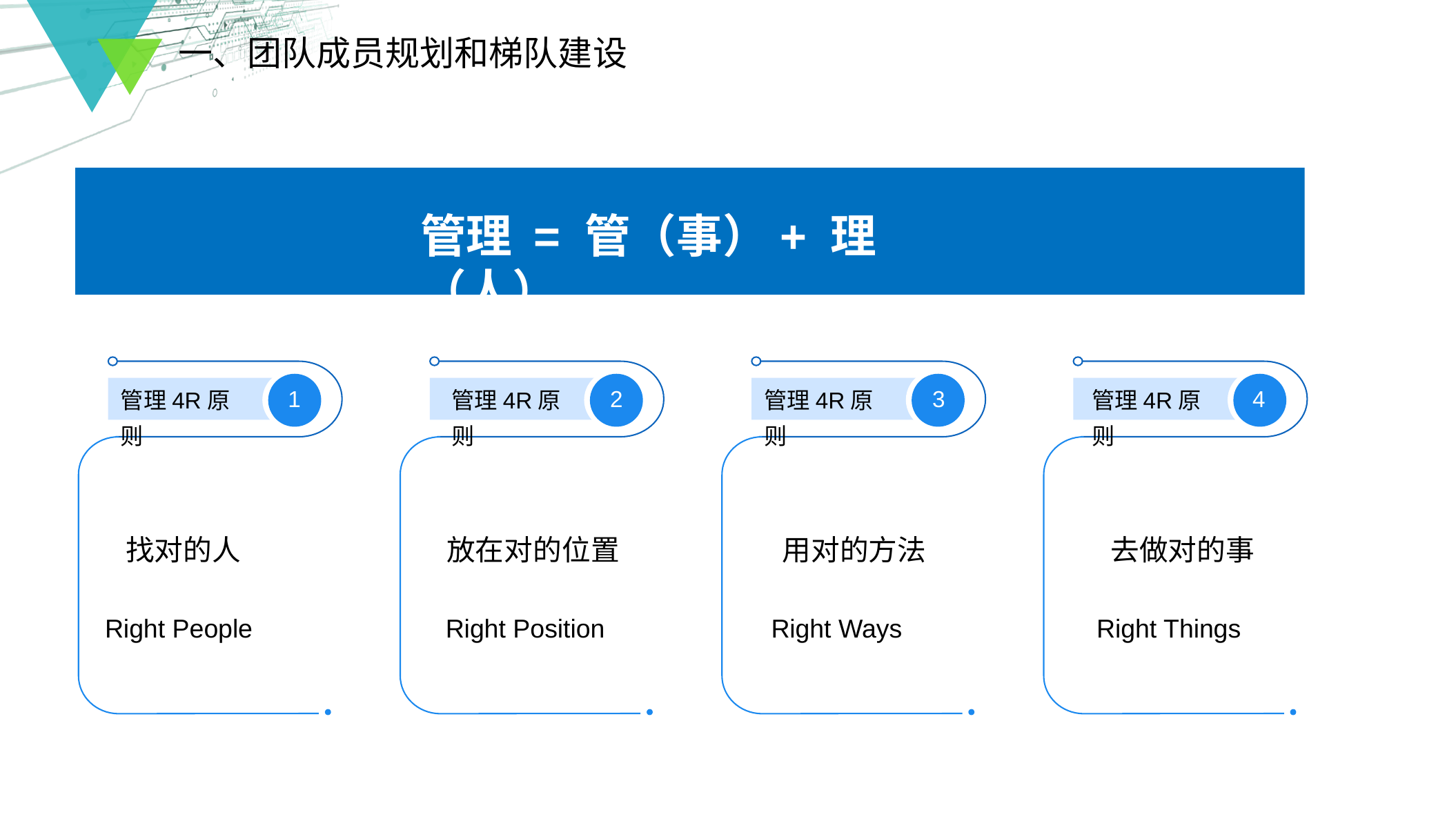

一、团队成员规划和梯队建设

管理 = 管（事）+ 理（人）

管理4R原则
管理4R原则
管理4R原则
管理4R原则
1
2
3
4
找对的人
放在对的位置
用对的方法
去做对的事
Right People
Right Position
Right Ways
Right Things